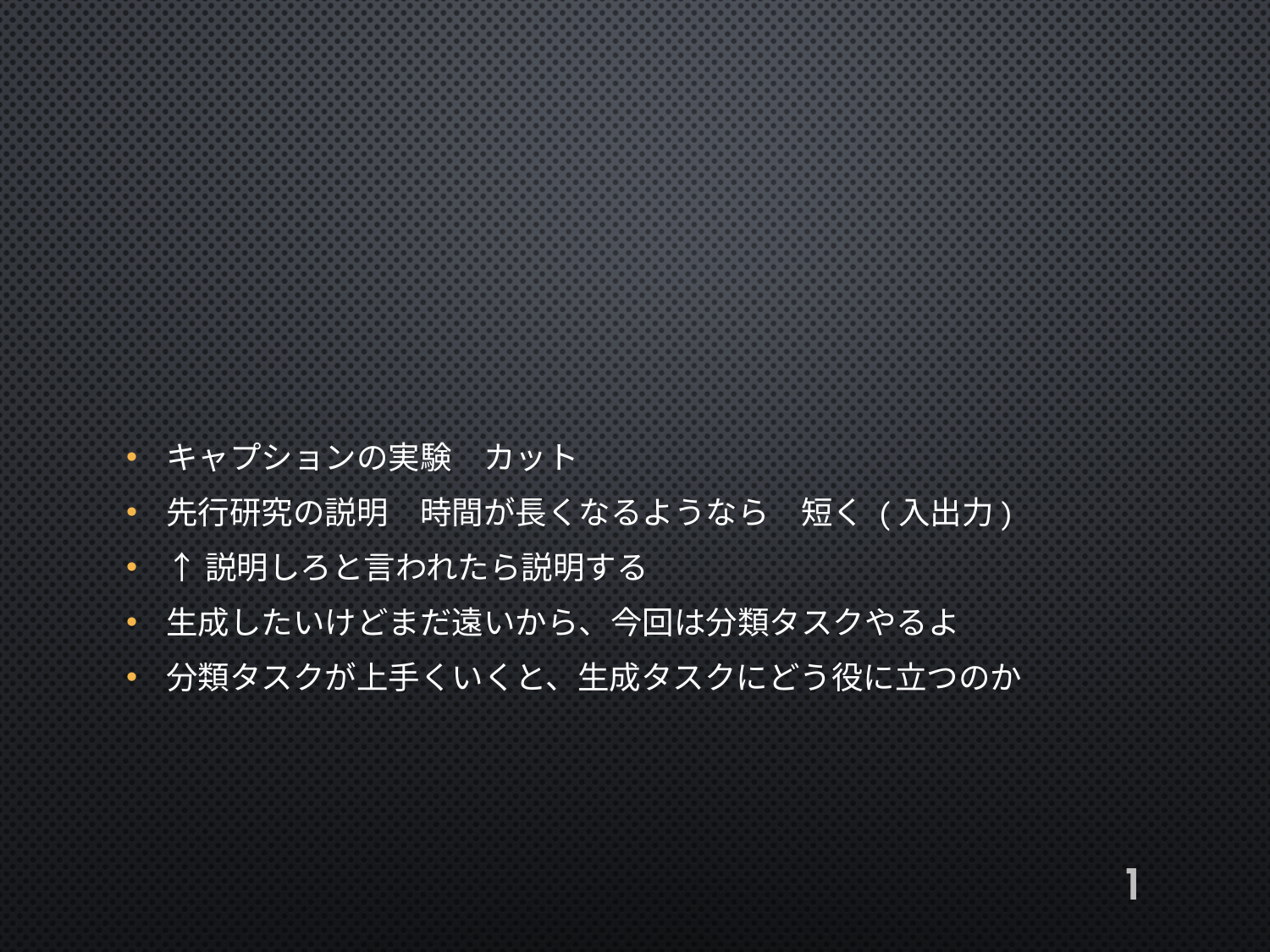

#
キャプションの実験　カット
先行研究の説明　時間が長くなるようなら　短く (入出力)
↑説明しろと言われたら説明する
生成したいけどまだ遠いから、今回は分類タスクやるよ
分類タスクが上手くいくと、生成タスクにどう役に立つのか
1